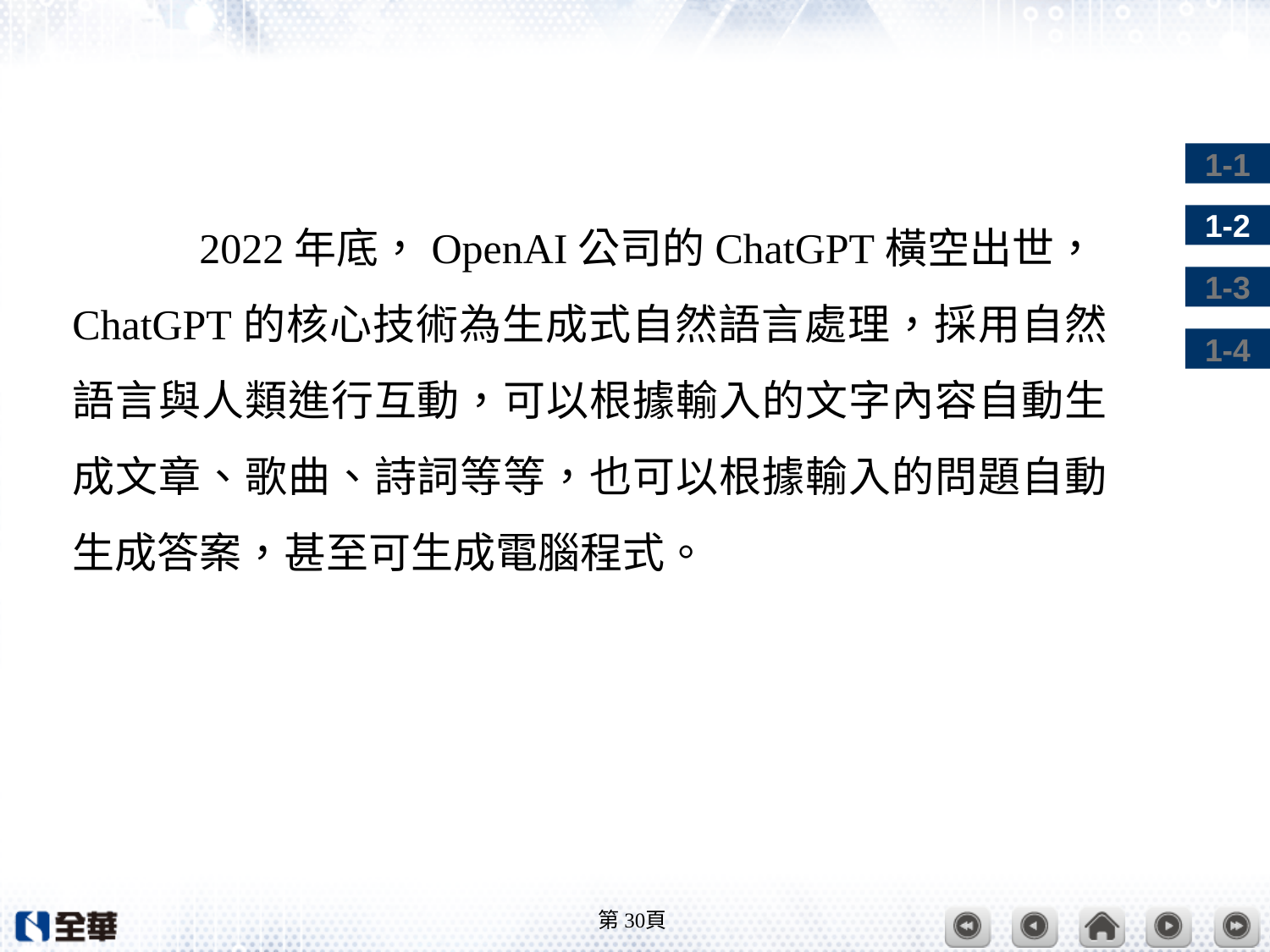

#
	2022年底，OpenAI公司的ChatGPT橫空出世，ChatGPT的核心技術為生成式自然語言處理，採用自然語言與人類進行互動，可以根據輸入的文字內容自動生成文章、歌曲、詩詞等等，也可以根據輸入的問題自動生成答案，甚至可生成電腦程式。